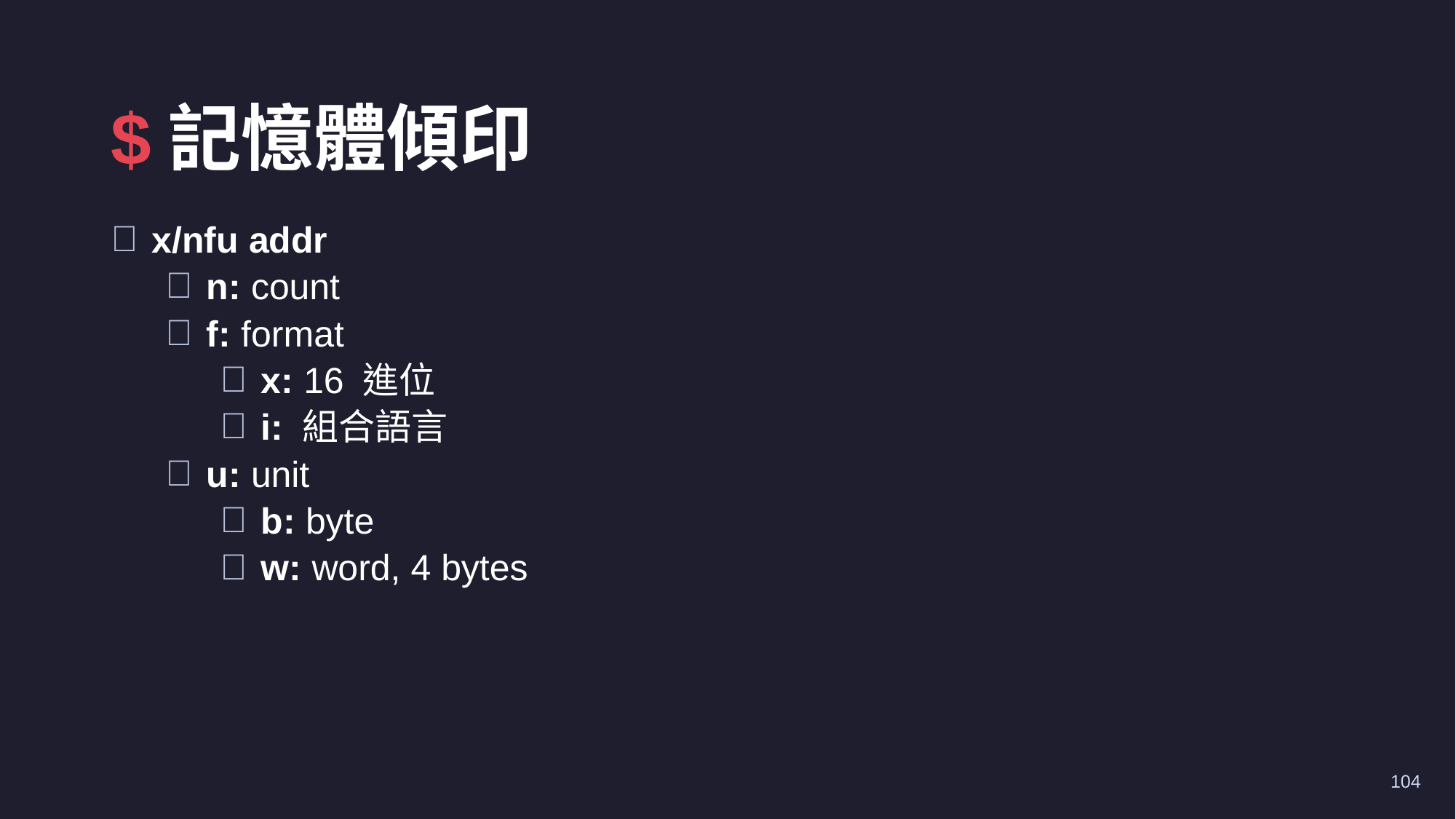

# $記憶體傾印
x/nfu addr
n: count
f: format
x: 16 進位
i: 組合語言
u: unit
b: byte
w: word, 4 bytes
104